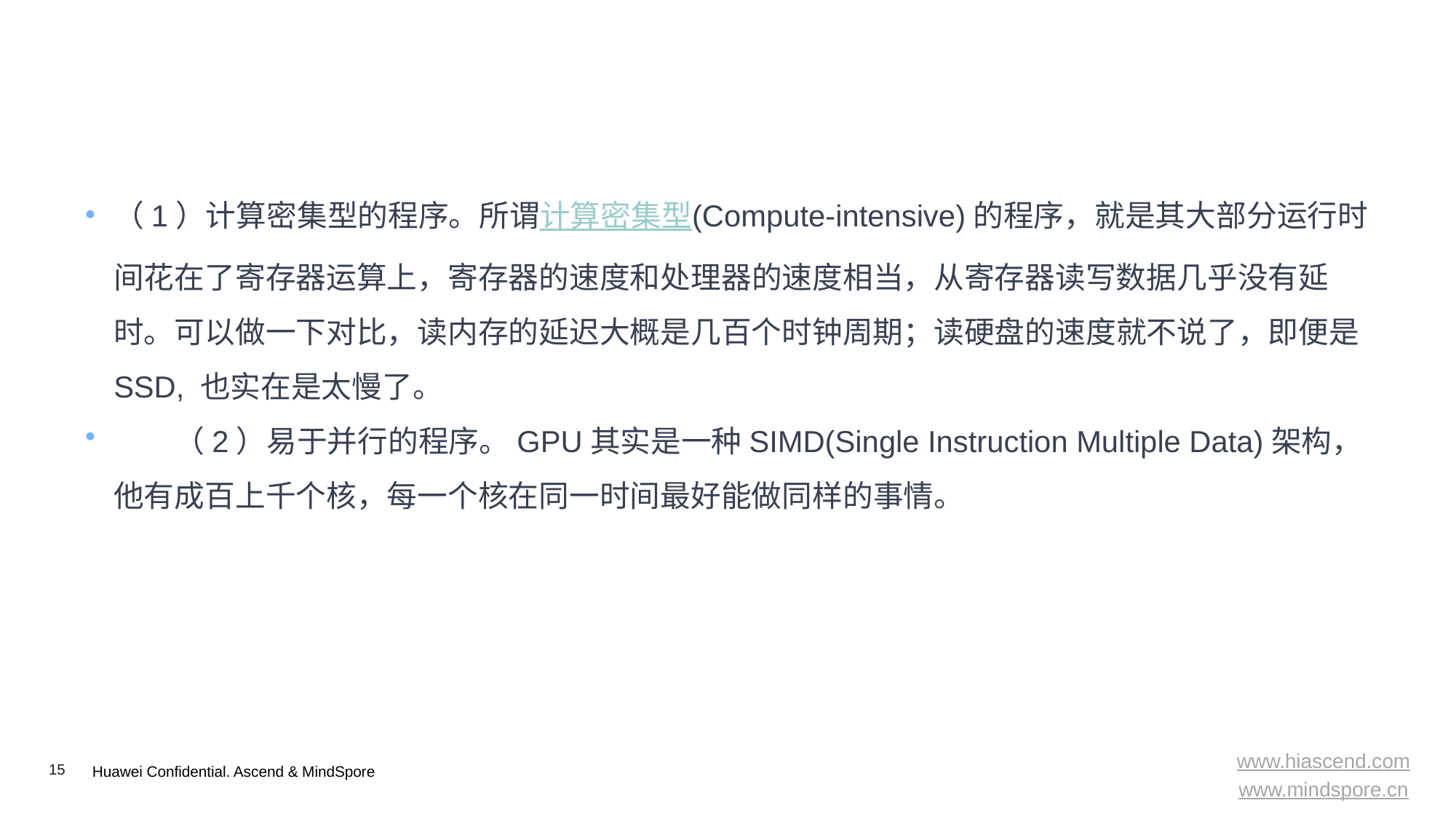

#
（1）计算密集型的程序。所谓计算密集型(Compute-intensive)的程序，就是其大部分运行时间花在了寄存器运算上，寄存器的速度和处理器的速度相当，从寄存器读写数据几乎没有延时。可以做一下对比，读内存的延迟大概是几百个时钟周期；读硬盘的速度就不说了，即便是SSD, 也实在是太慢了。
　　（2）易于并行的程序。GPU其实是一种SIMD(Single Instruction Multiple Data)架构， 他有成百上千个核，每一个核在同一时间最好能做同样的事情。